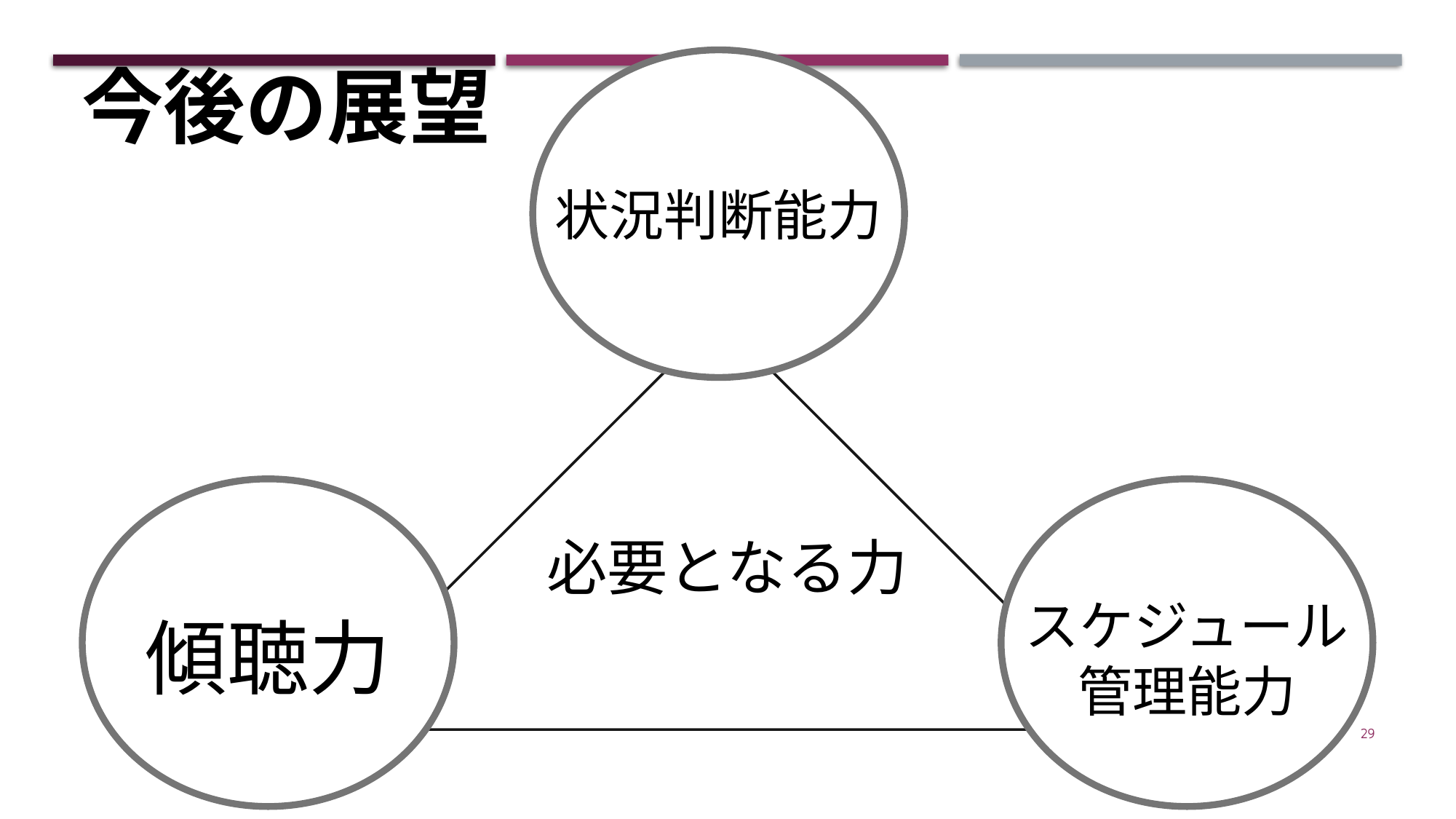

今後の展望

状況判断能力

傾聴力

スケジュール
管理能力
必要となる力
29